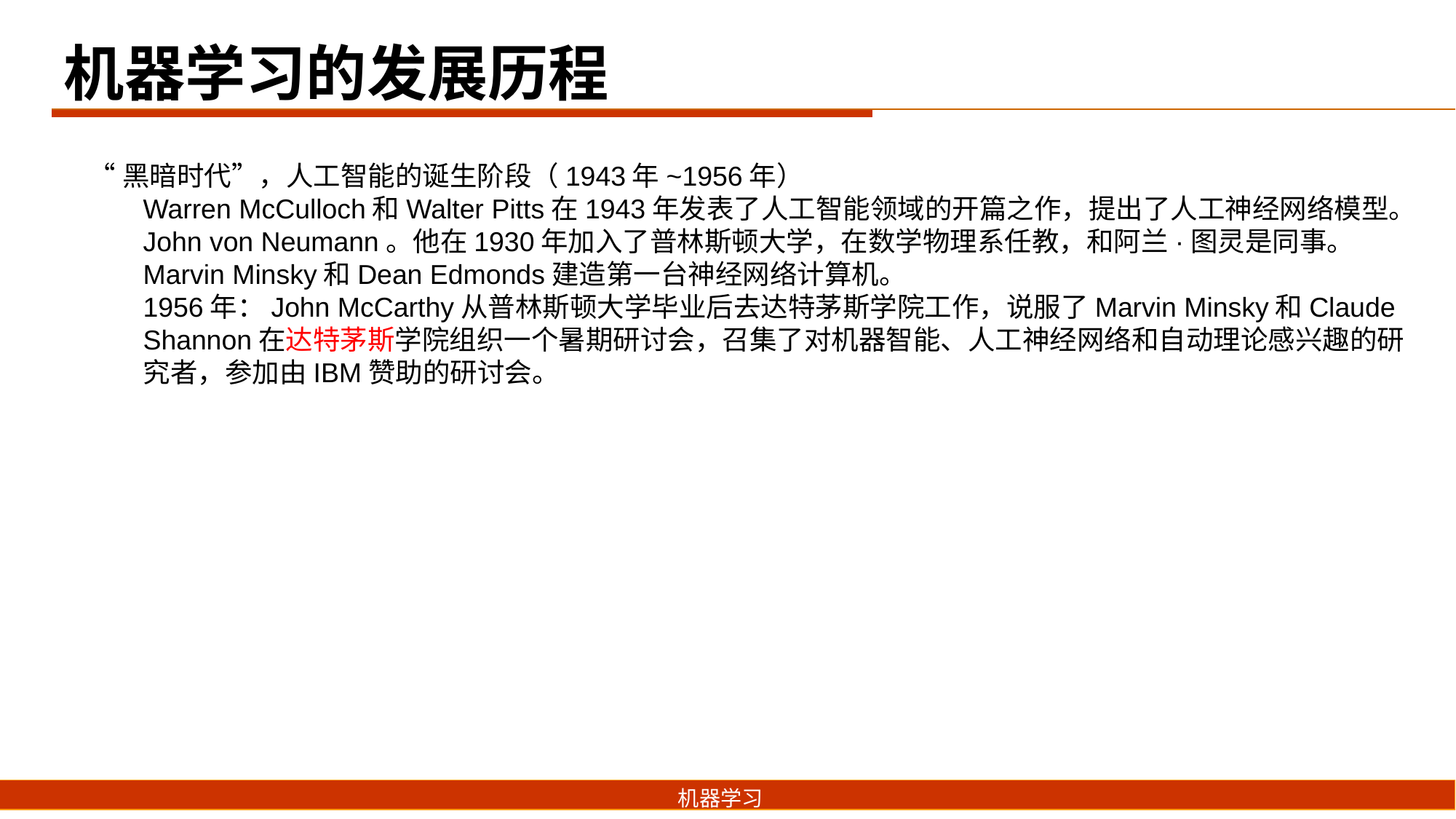

机器学习的发展历程
“黑暗时代”，人工智能的诞生阶段（1943年~1956年）
Warren McCulloch和Walter Pitts在1943年发表了人工智能领域的开篇之作，提出了人工神经网络模型。
John von Neumann。他在1930年加入了普林斯顿大学，在数学物理系任教，和阿兰·图灵是同事。
Marvin Minsky和Dean Edmonds建造第一台神经网络计算机。
1956年：John McCarthy从普林斯顿大学毕业后去达特茅斯学院工作，说服了Marvin Minsky和Claude Shannon在达特茅斯学院组织一个暑期研讨会，召集了对机器智能、人工神经网络和自动理论感兴趣的研究者，参加由IBM赞助的研讨会。